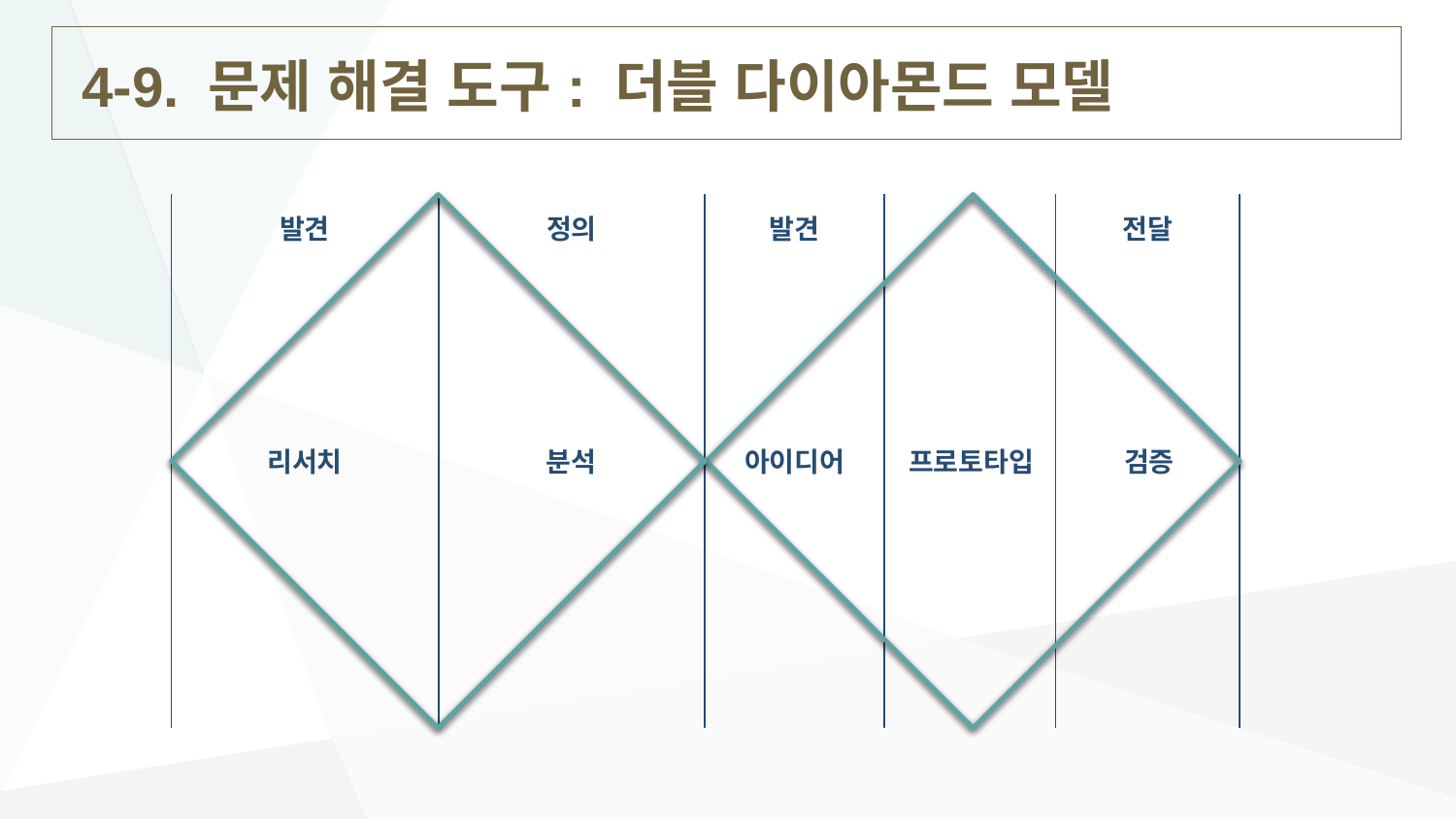

# 4-9. 문제 해결 도구: 더블 다이아몬드 모델
| 발견 | 정의 | 발견 |  | 전달 |
| --- | --- | --- | --- | --- |
|  |  |  |  |  |

| 리서치 | 분석 | 아이디어 | 프로토타입 | 검증 |
| --- | --- | --- | --- | --- |